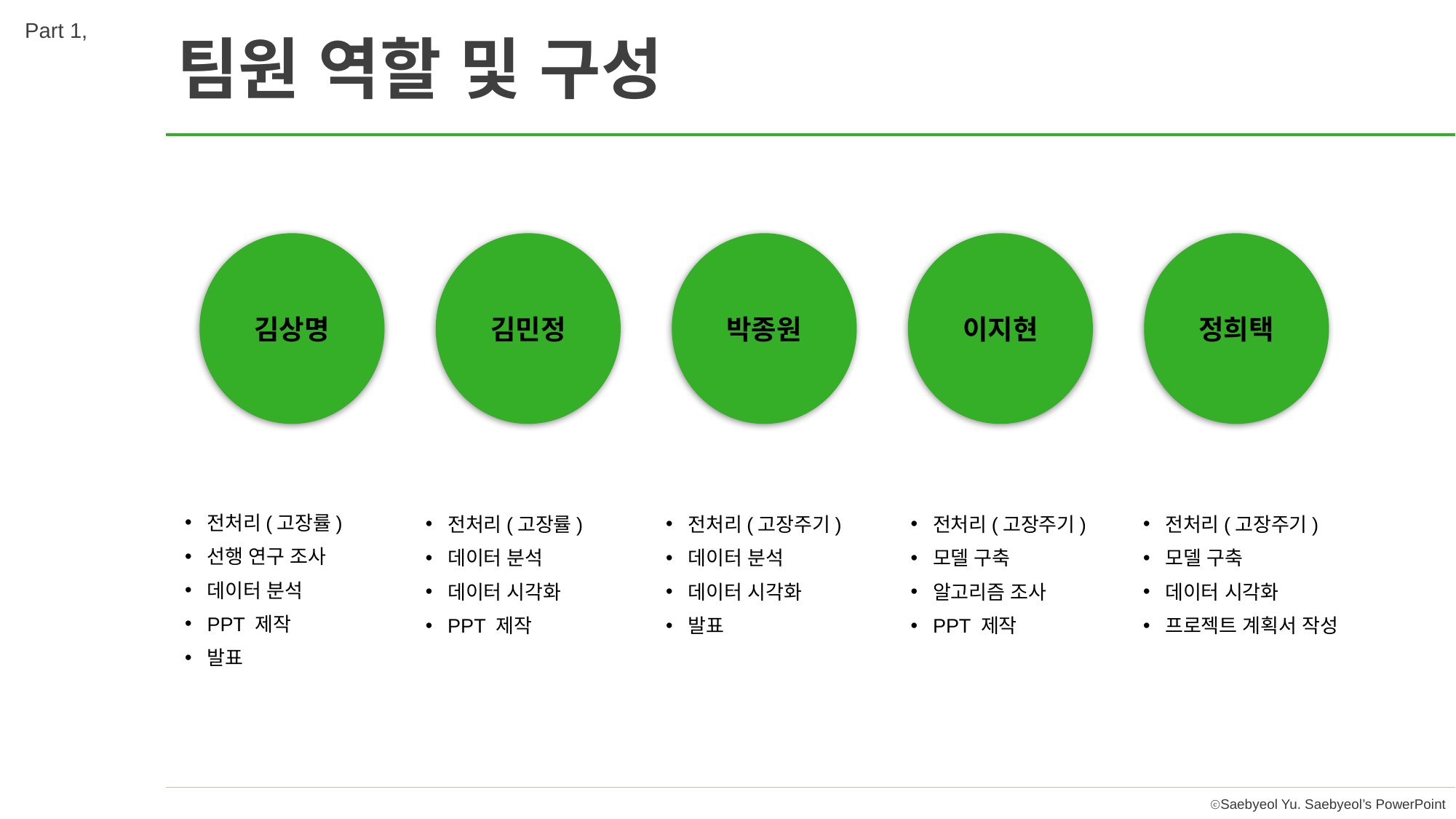

Part 1,
팀원 역할 및 구성
김상명
김민정
박종원
이지현
정희택
전처리(고장률)
데이터 분석
데이터 시각화
PPT 제작
전처리(고장주기)
데이터 분석
데이터 시각화
발표
전처리(고장주기)
모델 구축
데이터 시각화
프로젝트 계획서 작성
전처리(고장주기)
모델 구축
알고리즘 조사
PPT 제작
전처리(고장률)
선행 연구 조사
데이터 분석
PPT 제작
발표